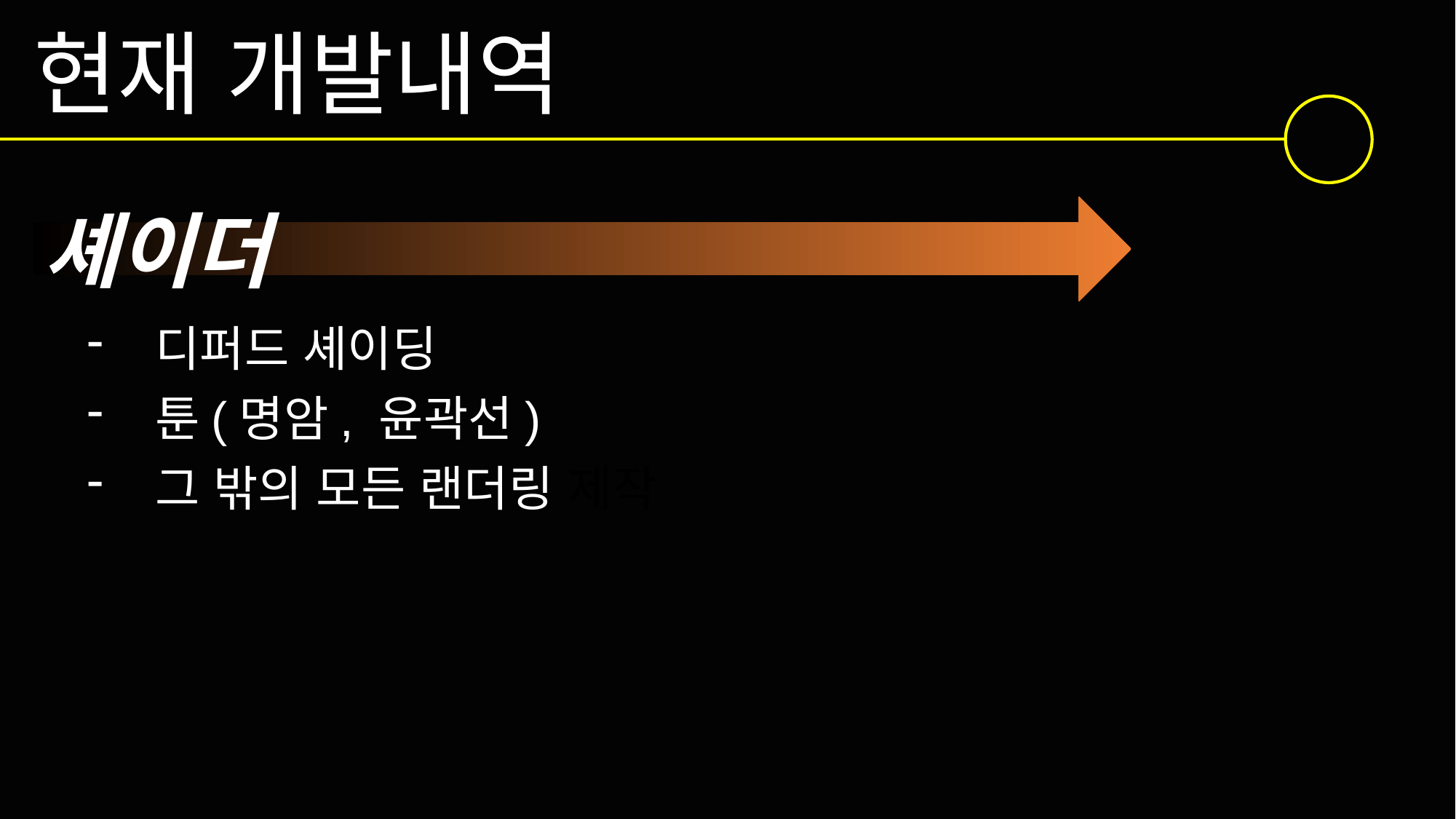

현재 개발내역

셰이더
디퍼드 셰이딩
툰(명암, 윤곽선)
그 밖의 모든 랜더링 제작